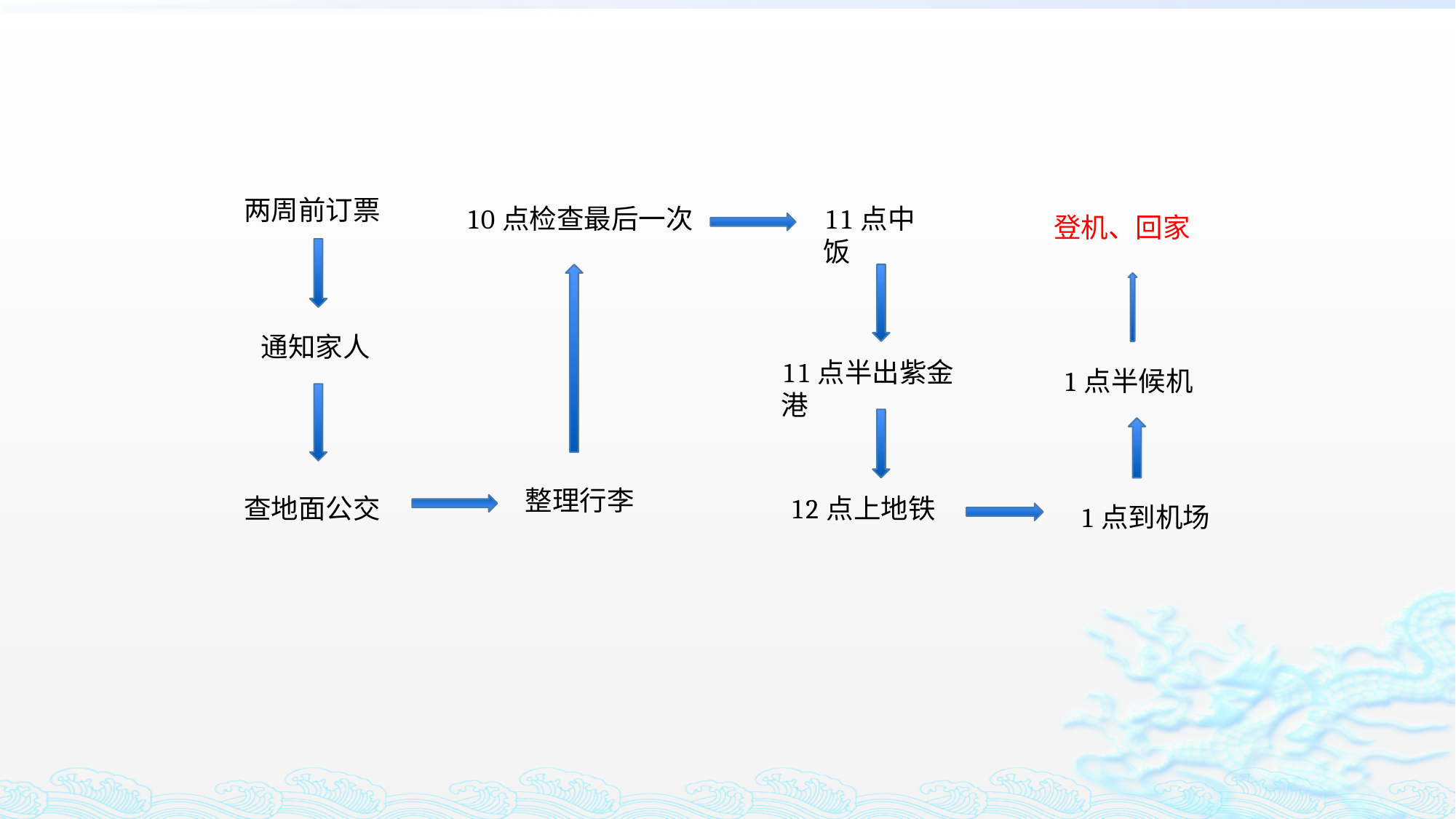

#
两周前订票
10点检查最后一次
11点中饭
登机、回家

通知家人
11点半出紫金港
1点半候机

整理行李
查地面公交
12点上地铁

1点到机场